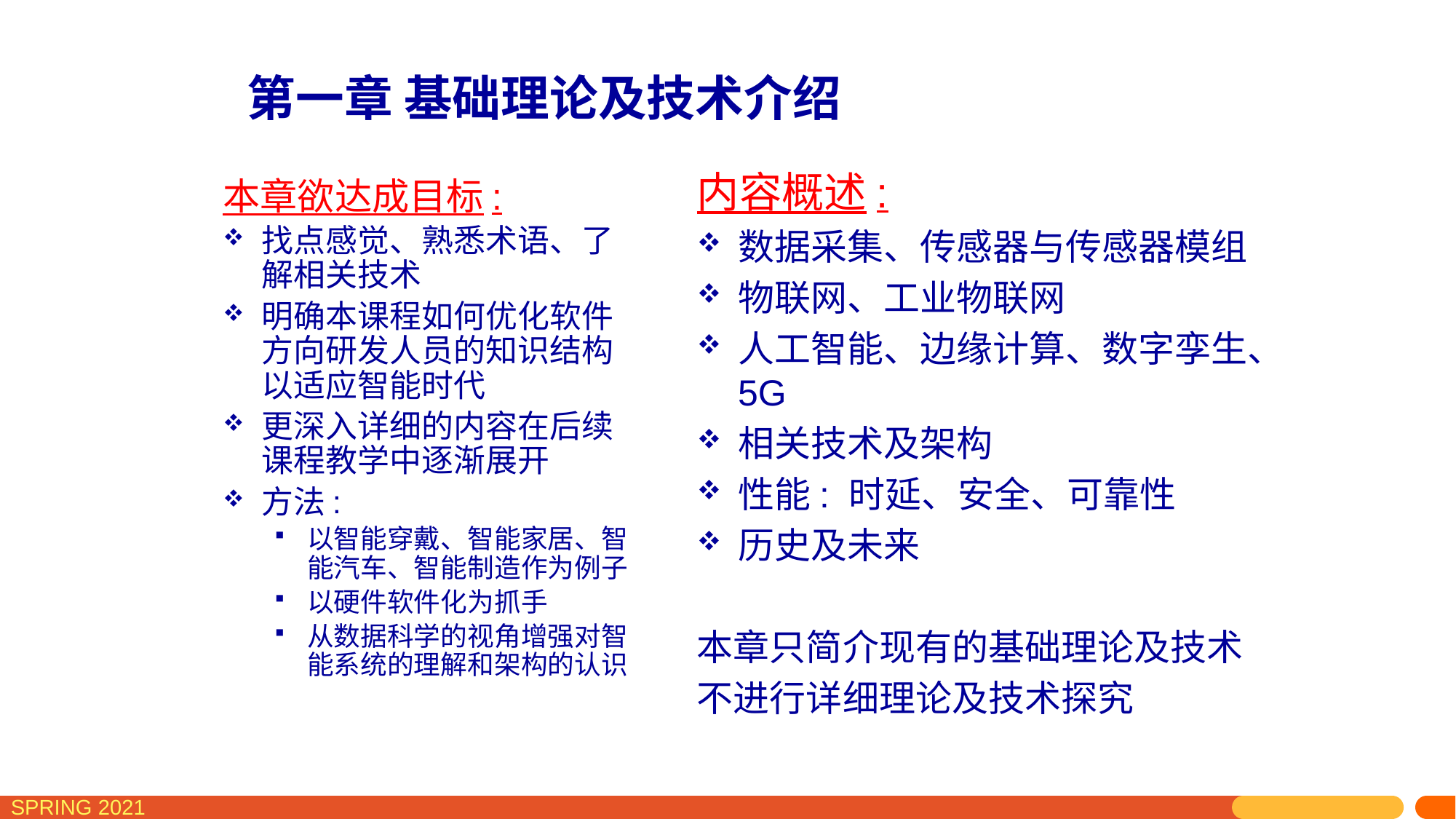

# 第一章 基础理论及技术介绍
内容概述:
数据采集、传感器与传感器模组
物联网、工业物联网
人工智能、边缘计算、数字孪生、5G
相关技术及架构
性能: 时延、安全、可靠性
历史及未来

本章只简介现有的基础理论及技术
不进行详细理论及技术探究
本章欲达成目标:
找点感觉、熟悉术语、了解相关技术
明确本课程如何优化软件方向研发人员的知识结构以适应智能时代
更深入详细的内容在后续课程教学中逐渐展开
方法:
以智能穿戴、智能家居、智能汽车、智能制造作为例子
以硬件软件化为抓手
从数据科学的视角增强对智能系统的理解和架构的认识